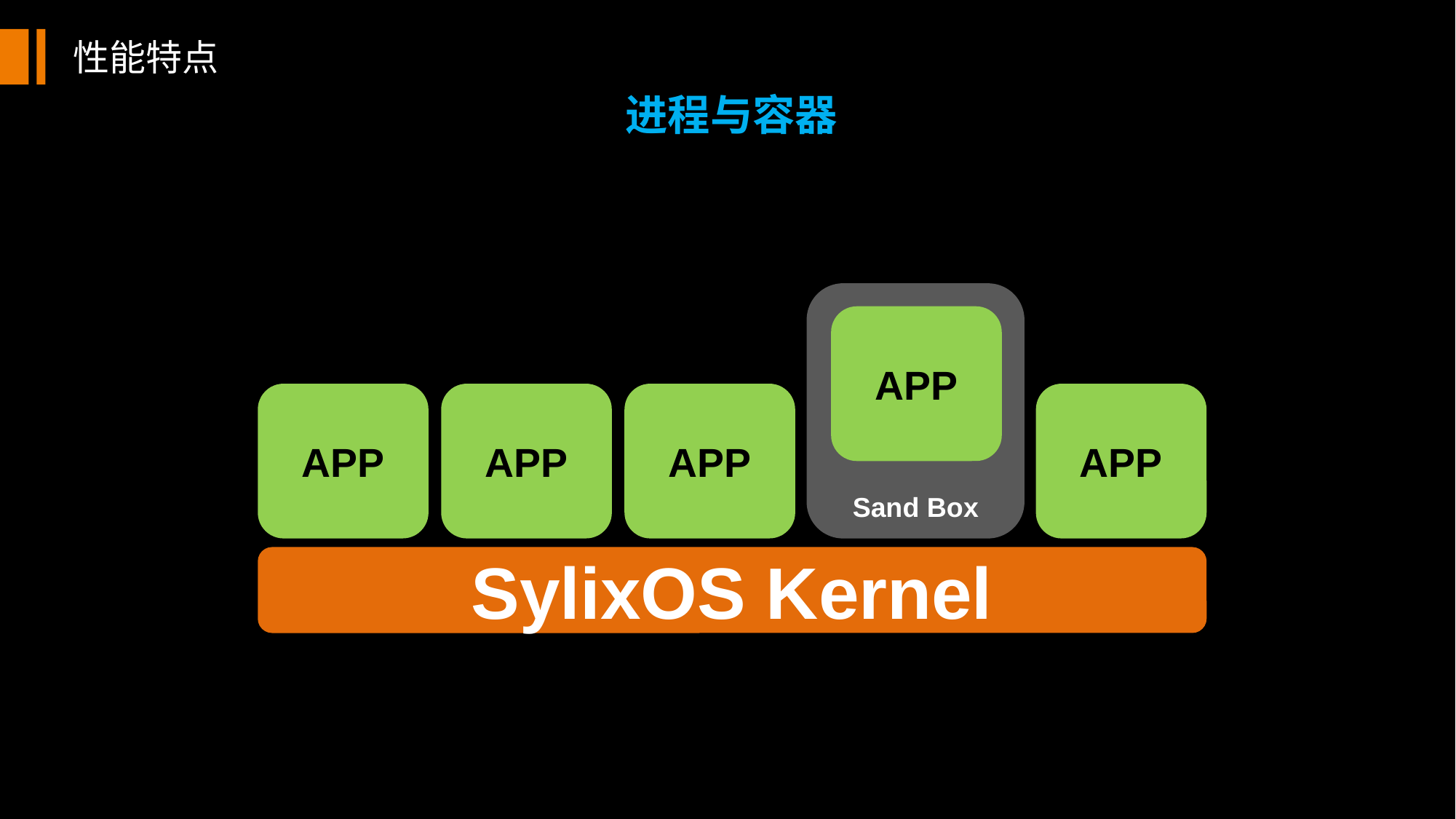

性能特点
进程与容器
Sand Box
APP
APP
APP
APP
APP
SylixOS Kernel